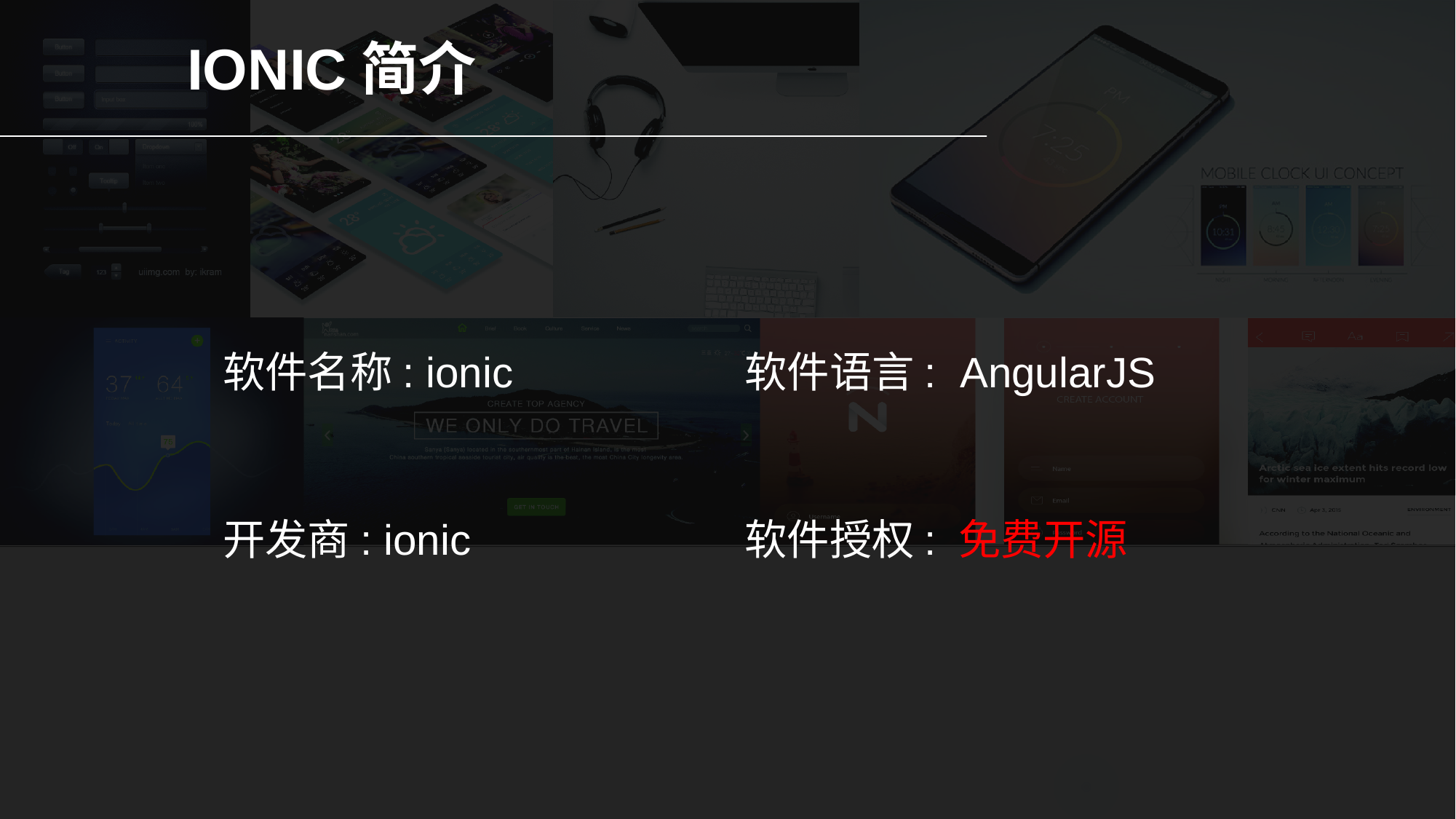

IONIC简介
软件名称: ionic
开发商: ionic
软件语言:  AngularJS
软件授权: 免费开源